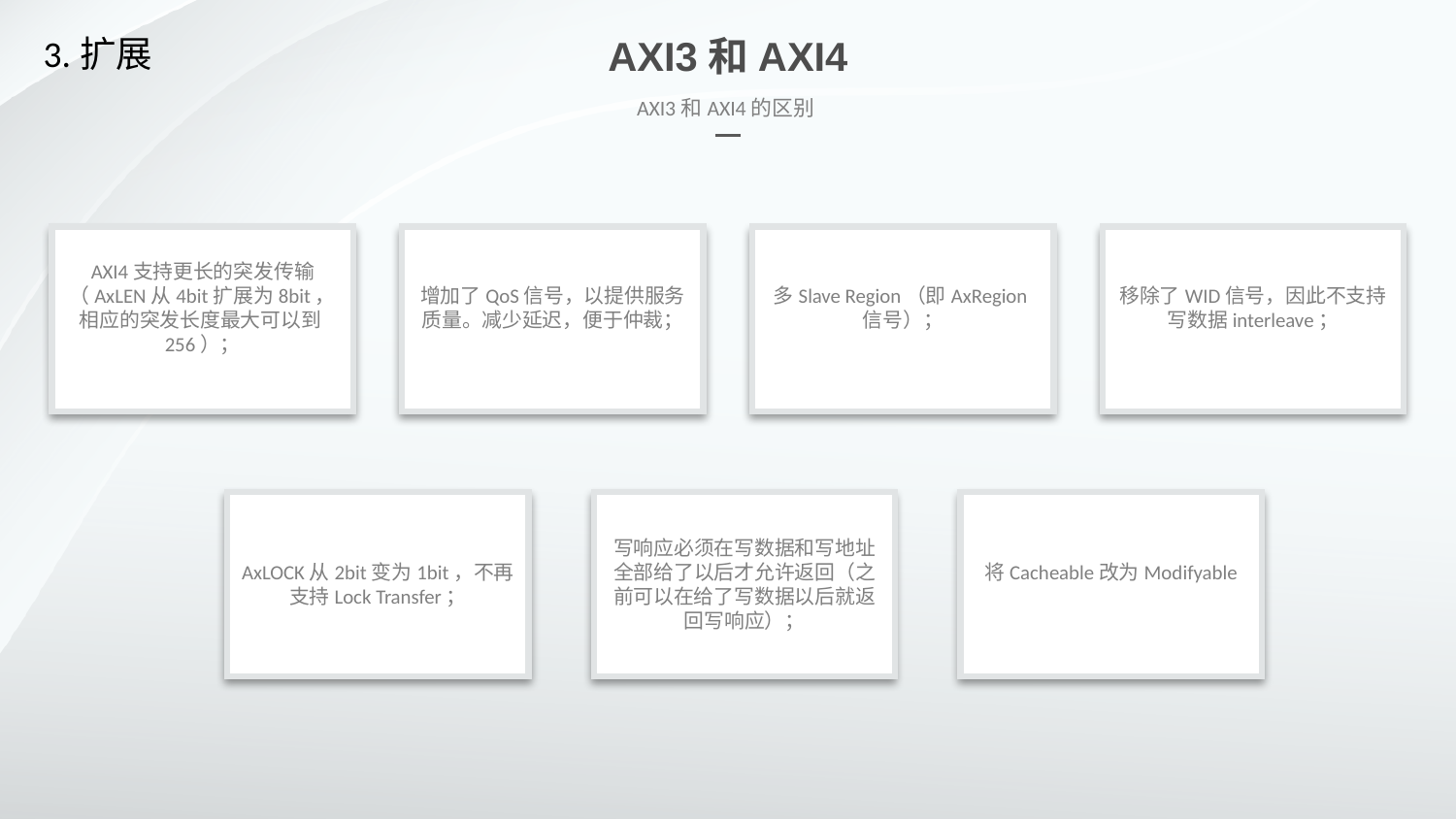

3.扩展
AXI3和AXI4
AXI3和AXI4的区别
AXI4支持更长的突发传输（AxLEN从4bit扩展为8bit，相应的突发长度最大可以到256）；

增加了QoS信号，以提供服务质量。减少延迟，便于仲裁；

多Slave Region（即AxRegion信号）；

移除了WID信号，因此不支持写数据interleave；

AxLOCK从2bit变为1bit，不再支持Lock Transfer；
写响应必须在写数据和写地址全部给了以后才允许返回（之前可以在给了写数据以后就返回写响应）；
将Cacheable改为Modifyable